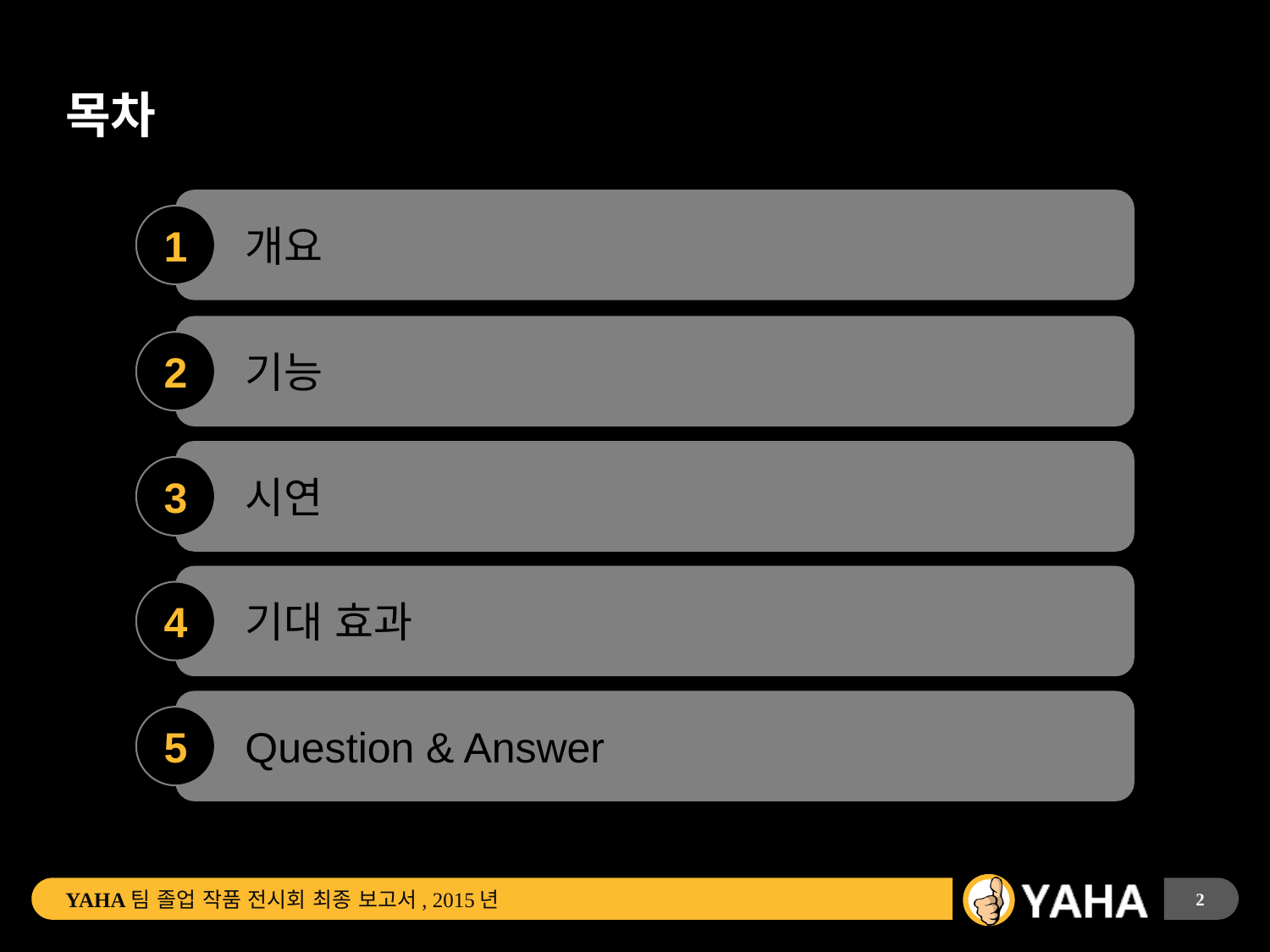

# 목차
개요
1
기능
2
시연
3
기대 효과
4
Question & Answer
5
YAHA팀 졸업 작품 전시회 최종 보고서, 2015년
2